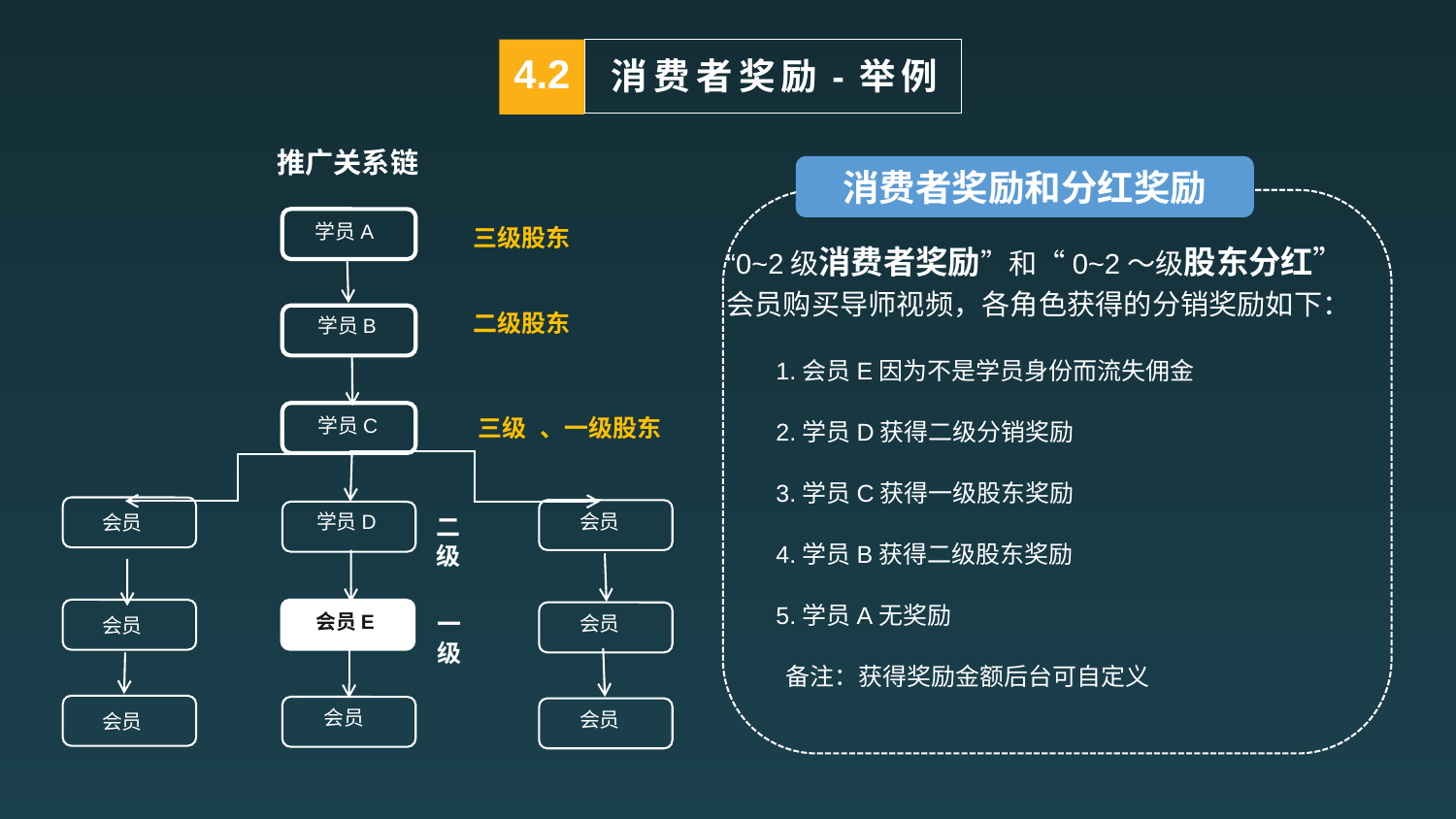

4.2
消费者奖励-举例
推广关系链

学员A

学员B

三级
学员C

学员D
二级

会员E
一级

会员
消费者奖励和分红奖励

“0~2级消费者奖励”和“0~2～级股东分红”
会员购买导师视频，各角色获得的分销奖励如下：
 1.会员E因为不是学员身份而流失佣金
 2.学员D获得二级分销奖励
 3.学员C获得一级股东奖励
 4.学员B获得二级股东奖励
 5.学员A无奖励
  备注：获得奖励金额后台可自定义
三级股东
二级股东
、一级股东

会员

会员

会员

会员

会员

会员